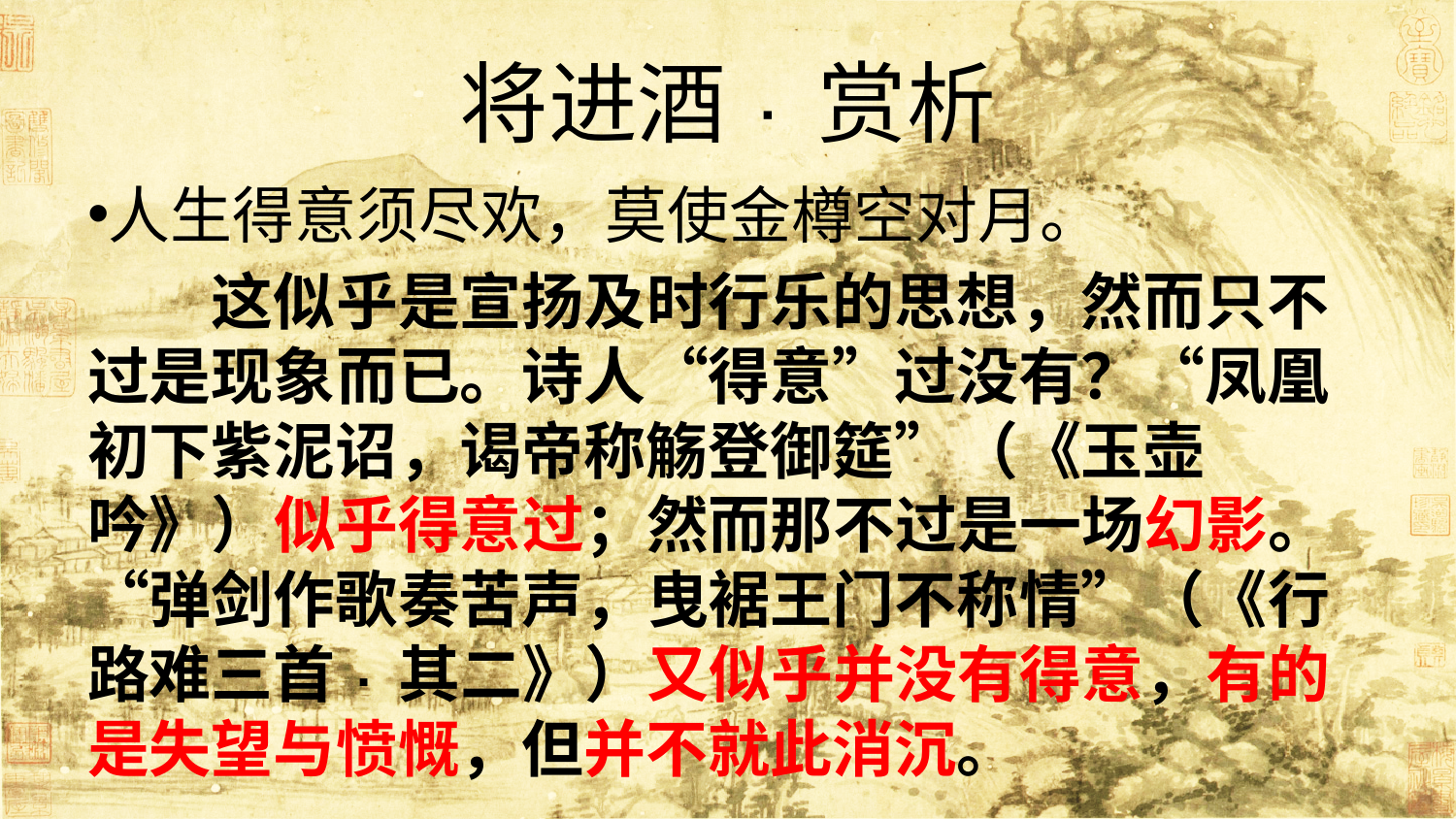

# 将进酒·赏析
人生得意须尽欢，莫使金樽空对月。
　　这似乎是宣扬及时行乐的思想，然而只不过是现象而已。诗人“得意”过没有？“凤凰初下紫泥诏，谒帝称觞登御筵”（《玉壶吟》）似乎得意过；然而那不过是一场幻影。“弹剑作歌奏苦声，曳裾王门不称情”（《行路难三首·其二》）又似乎并没有得意，有的是失望与愤慨，但并不就此消沉。